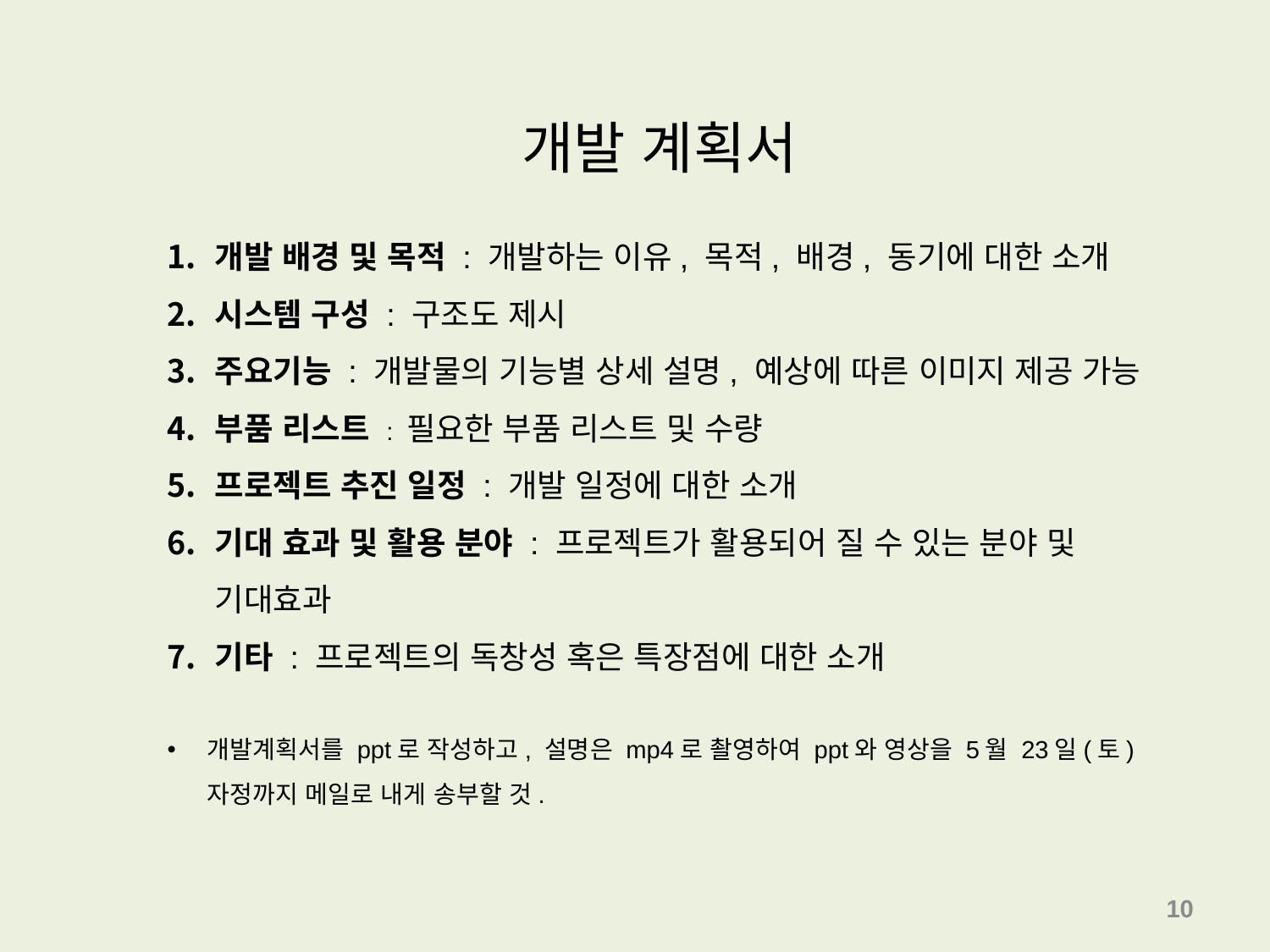

개발 계획서

개발 배경 및 목적 : 개발하는 이유, 목적, 배경, 동기에 대한 소개
시스템 구성 : 구조도 제시
주요기능 : 개발물의 기능별 상세 설명, 예상에 따른 이미지 제공 가능
부품 리스트 : 필요한 부품 리스트 및 수량
프로젝트 추진 일정 : 개발 일정에 대한 소개
기대 효과 및 활용 분야 : 프로젝트가 활용되어 질 수 있는 분야 및 기대효과
기타 : 프로젝트의 독창성 혹은 특장점에 대한 소개

개발계획서를 ppt로 작성하고, 설명은 mp4로 촬영하여 ppt와 영상을 5월 23일(토) 자정까지 메일로 내게 송부할 것.
10